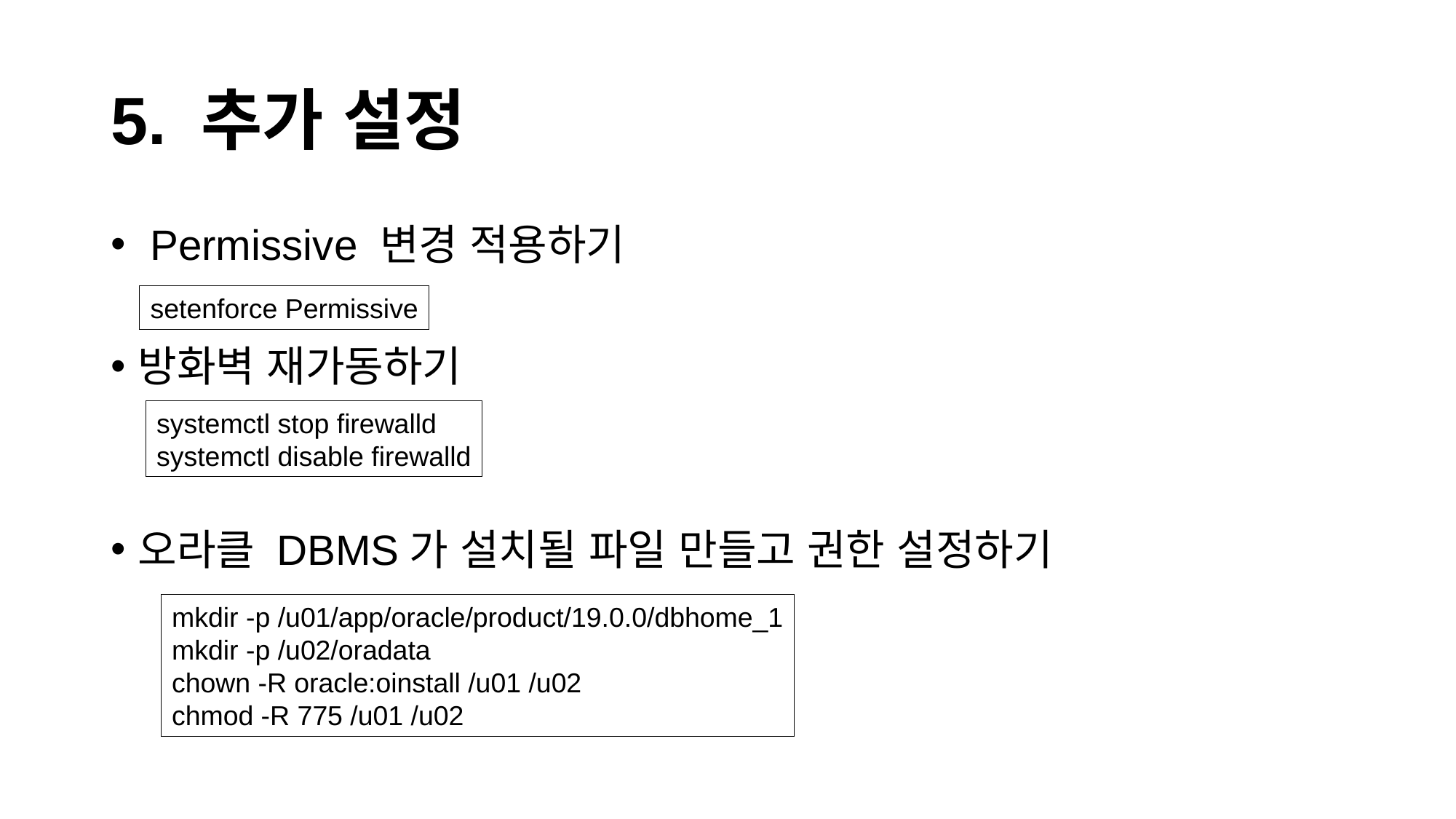

# 5. 추가 설정
 Permissive 변경 적용하기

방화벽 재가동하기

오라클 DBMS가 설치될 파일 만들고 권한 설정하기
setenforce Permissive
systemctl stop firewalld
systemctl disable firewalld
mkdir -p /u01/app/oracle/product/19.0.0/dbhome_1
mkdir -p /u02/oradata
chown -R oracle:oinstall /u01 /u02
chmod -R 775 /u01 /u02